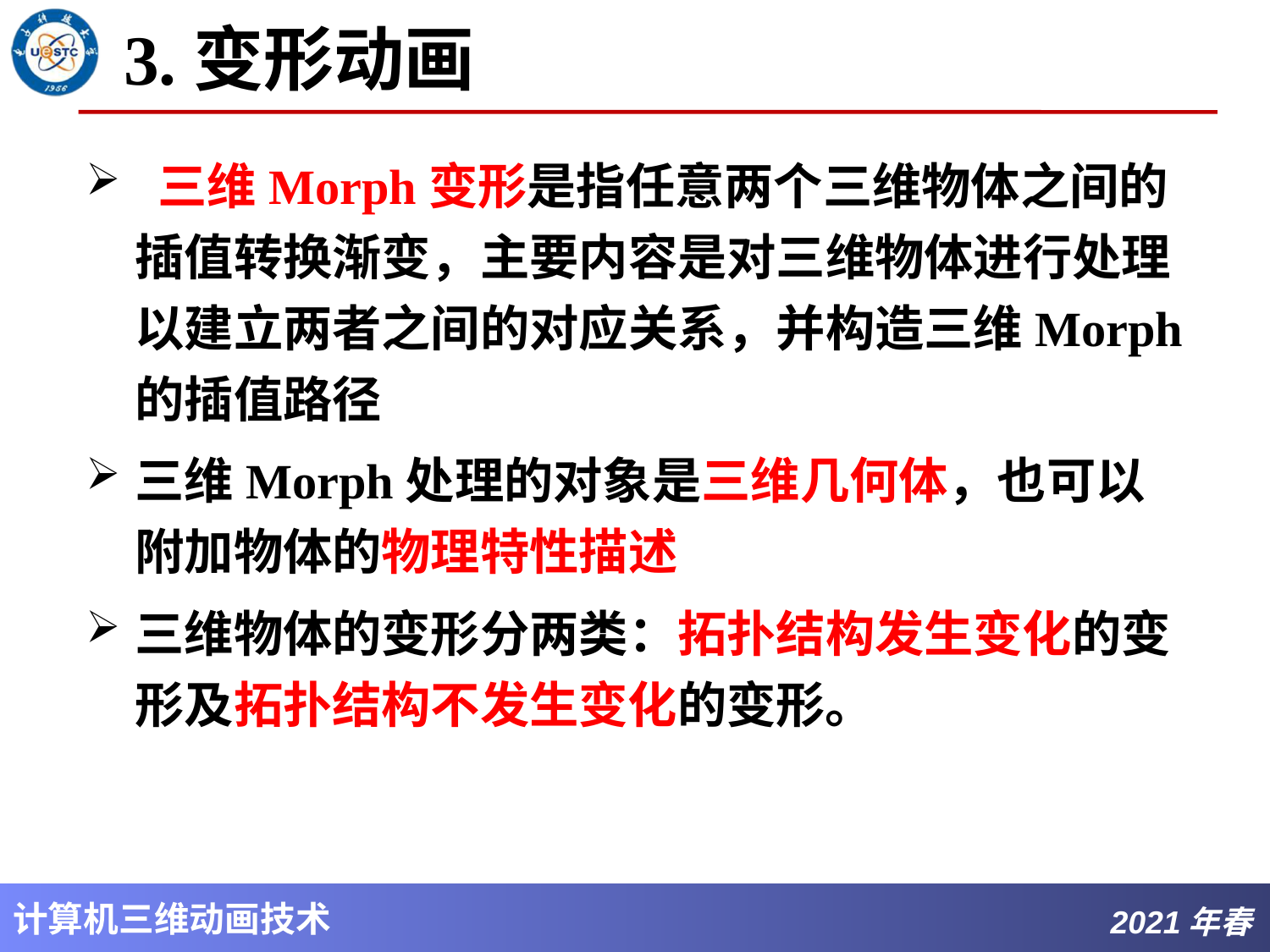

# 3.变形动画
 三维Morph变形是指任意两个三维物体之间的插值转换渐变，主要内容是对三维物体进行处理以建立两者之间的对应关系，并构造三维Morph的插值路径
三维Morph处理的对象是三维几何体，也可以附加物体的物理特性描述
三维物体的变形分两类：拓扑结构发生变化的变形及拓扑结构不发生变化的变形。